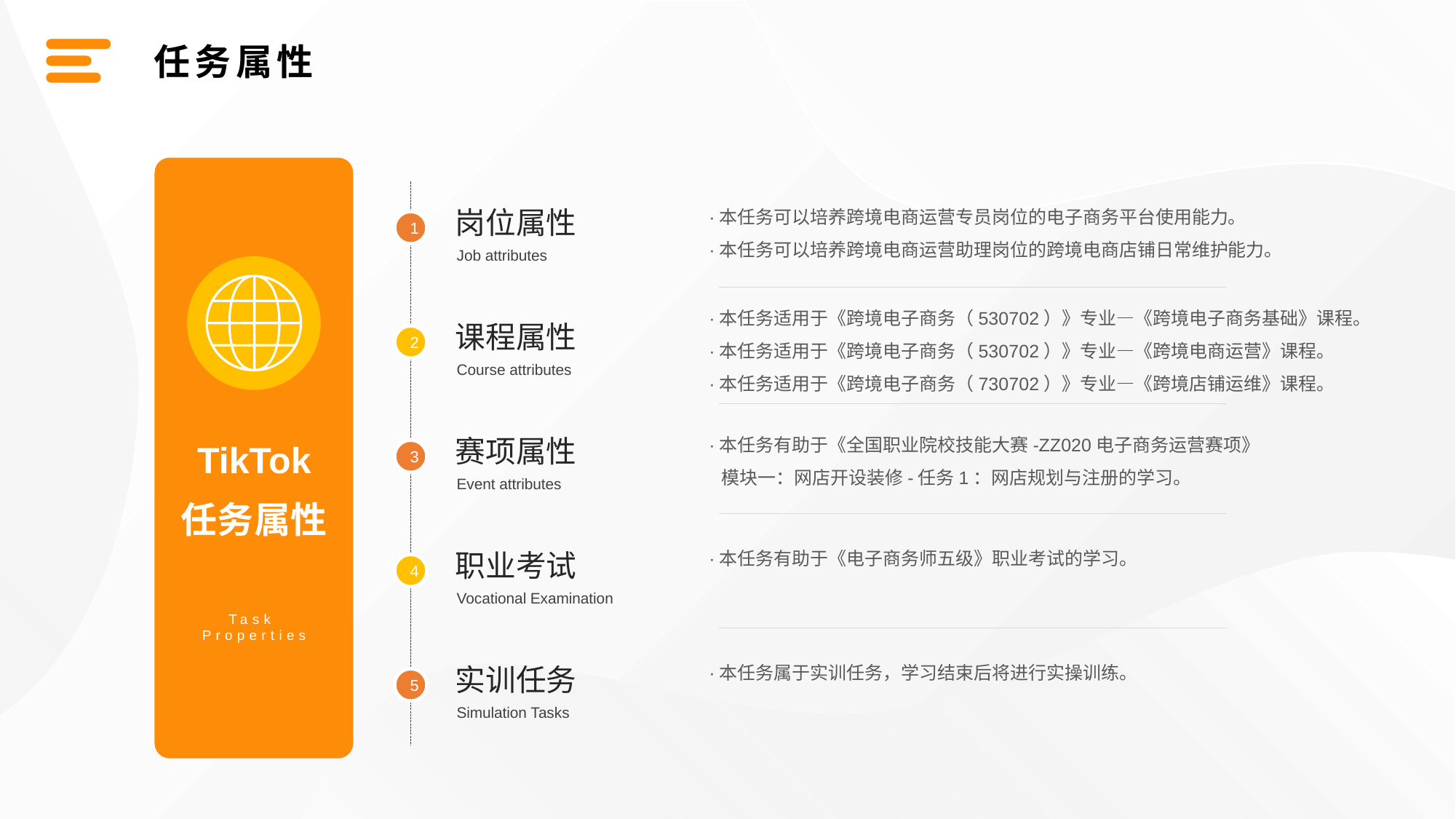

任务属性

·本任务可以培养跨境电商运营专员岗位的电子商务平台使用能力。
·本任务可以培养跨境电商运营助理岗位的跨境电商店铺日常维护能力。
岗位属性
1
Job attributes

·本任务适用于《跨境电子商务（530702）》专业—《跨境电子商务基础》课程。
·本任务适用于《跨境电子商务（530702）》专业—《跨境电商运营》课程。
·本任务适用于《跨境电子商务（730702）》专业—《跨境店铺运维》课程。
课程属性
2
Course attributes
·本任务有助于《全国职业院校技能大赛-ZZ020电子商务运营赛项》
  模块一：网店开设装修-任务1：网店规划与注册的学习。
赛项属性
TikTok
3
Event attributes
任务属性
·本任务有助于《电子商务师五级》职业考试的学习。
职业考试
4
Vocational Examination
Task
Properties
·本任务属于实训任务，学习结束后将进行实操训练。
实训任务
5
Simulation Tasks